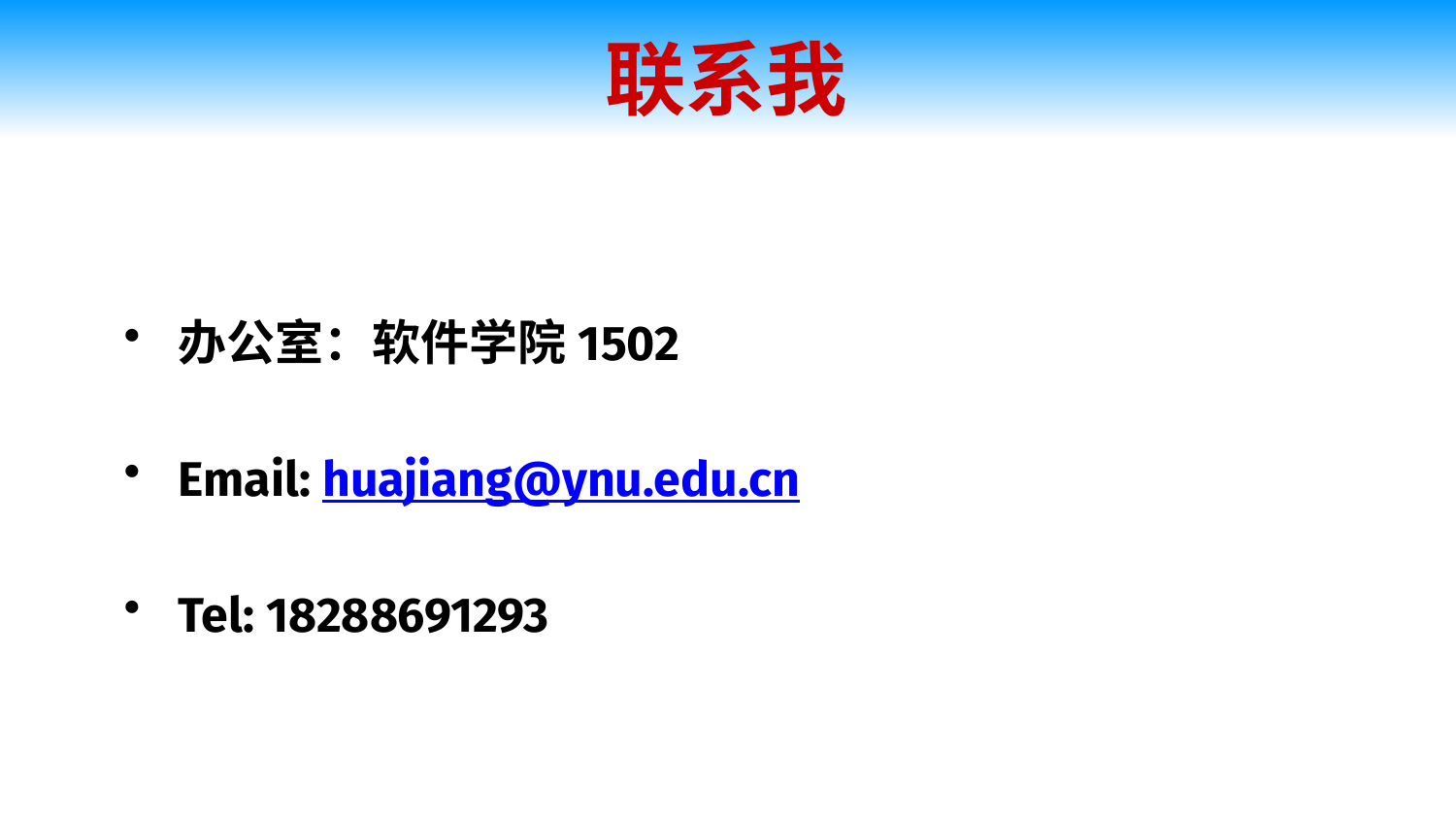

# 联系我

办公室：软件学院1502

Email: huajiang@ynu.edu.cn

Tel: 18288691293